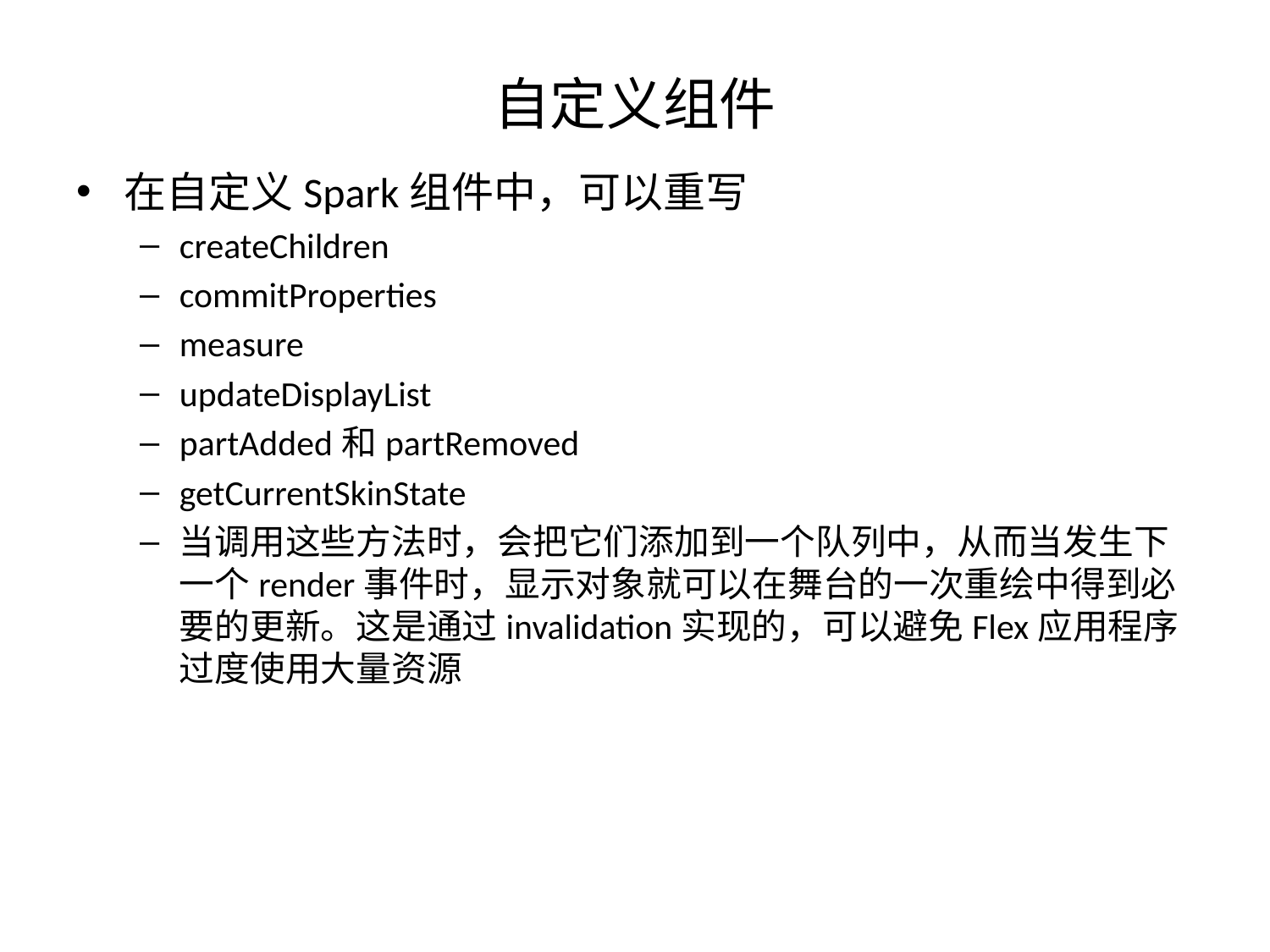

# 自定义组件
在自定义Spark组件中，可以重写
createChildren
commitProperties
measure
updateDisplayList
partAdded和partRemoved
getCurrentSkinState
当调用这些方法时，会把它们添加到一个队列中，从而当发生下一个render事件时，显示对象就可以在舞台的一次重绘中得到必要的更新。这是通过invalidation实现的，可以避免Flex应用程序过度使用大量资源